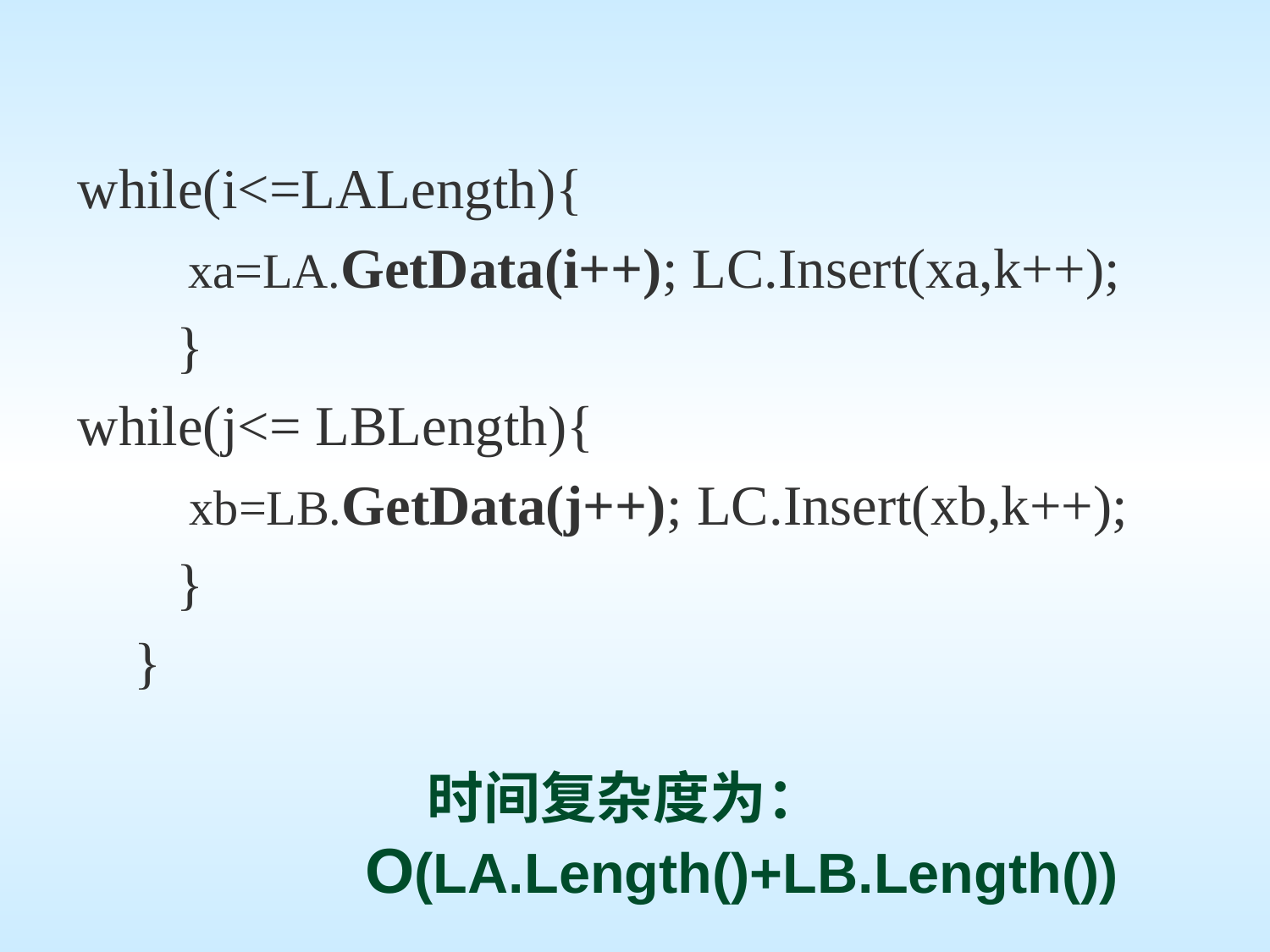

# while(i<=LALength){
         xa=LA.GetData(i++); LC.Insert(xa,k++);
       }
while(j<= LBLength){
        xb=LB.GetData(j++); LC.Insert(xb,k++);
       }
    }
                时间复杂度为：
         O(LA.Length()+LB.Length())